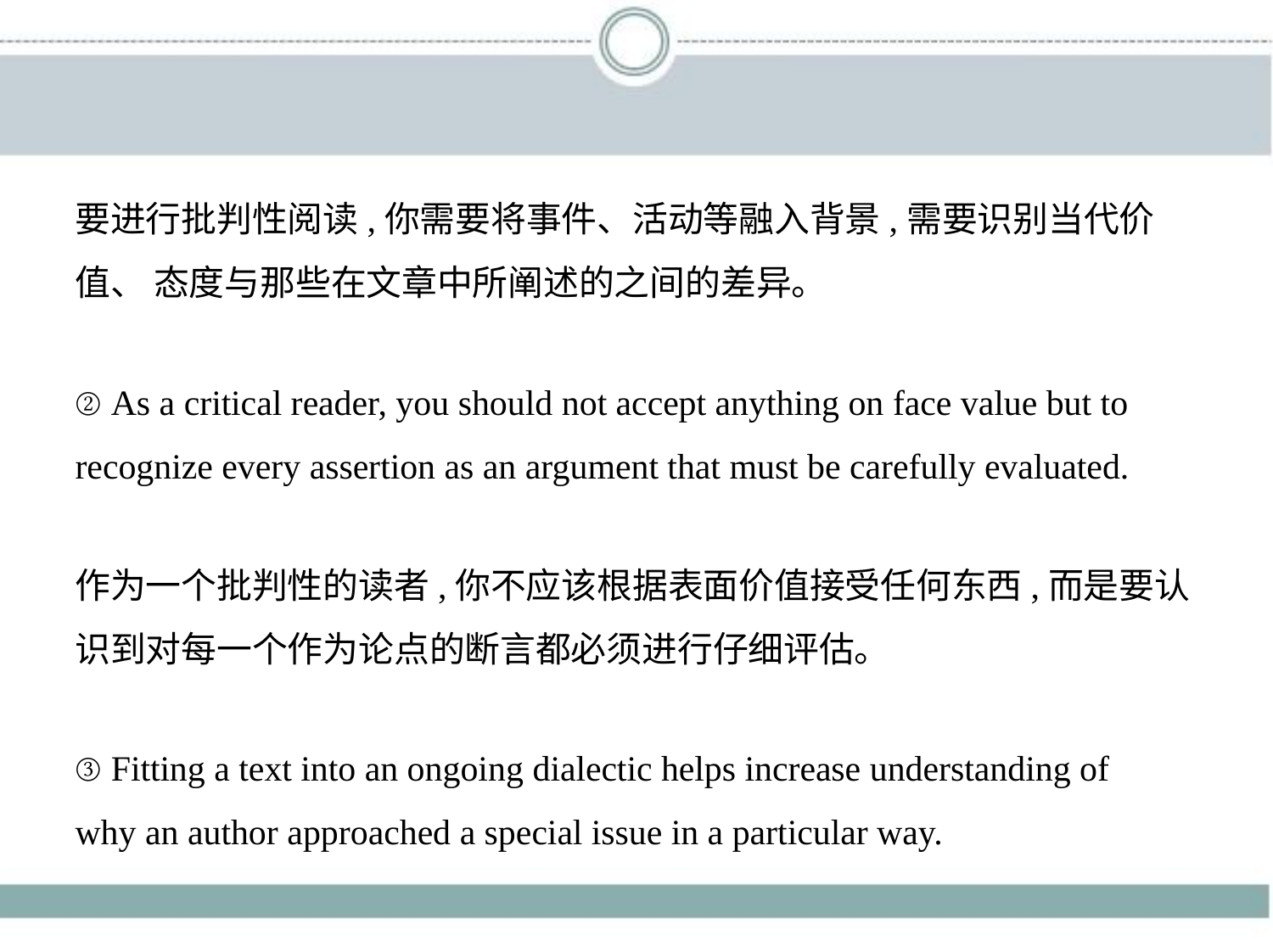

要进行批判性阅读,你需要将事件、活动等融入背景,需要识别当代价
值、 态度与那些在文章中所阐述的之间的差异。
② As a critical reader, you should not accept anything on face value but to
recognize every assertion as an argument that must be carefully evaluated.
作为一个批判性的读者,你不应该根据表面价值接受任何东西,而是要认
识到对每一个作为论点的断言都必须进行仔细评估。
③ Fitting a text into an ongoing dialectic helps increase understanding of
why an author approached a special issue in a particular way.